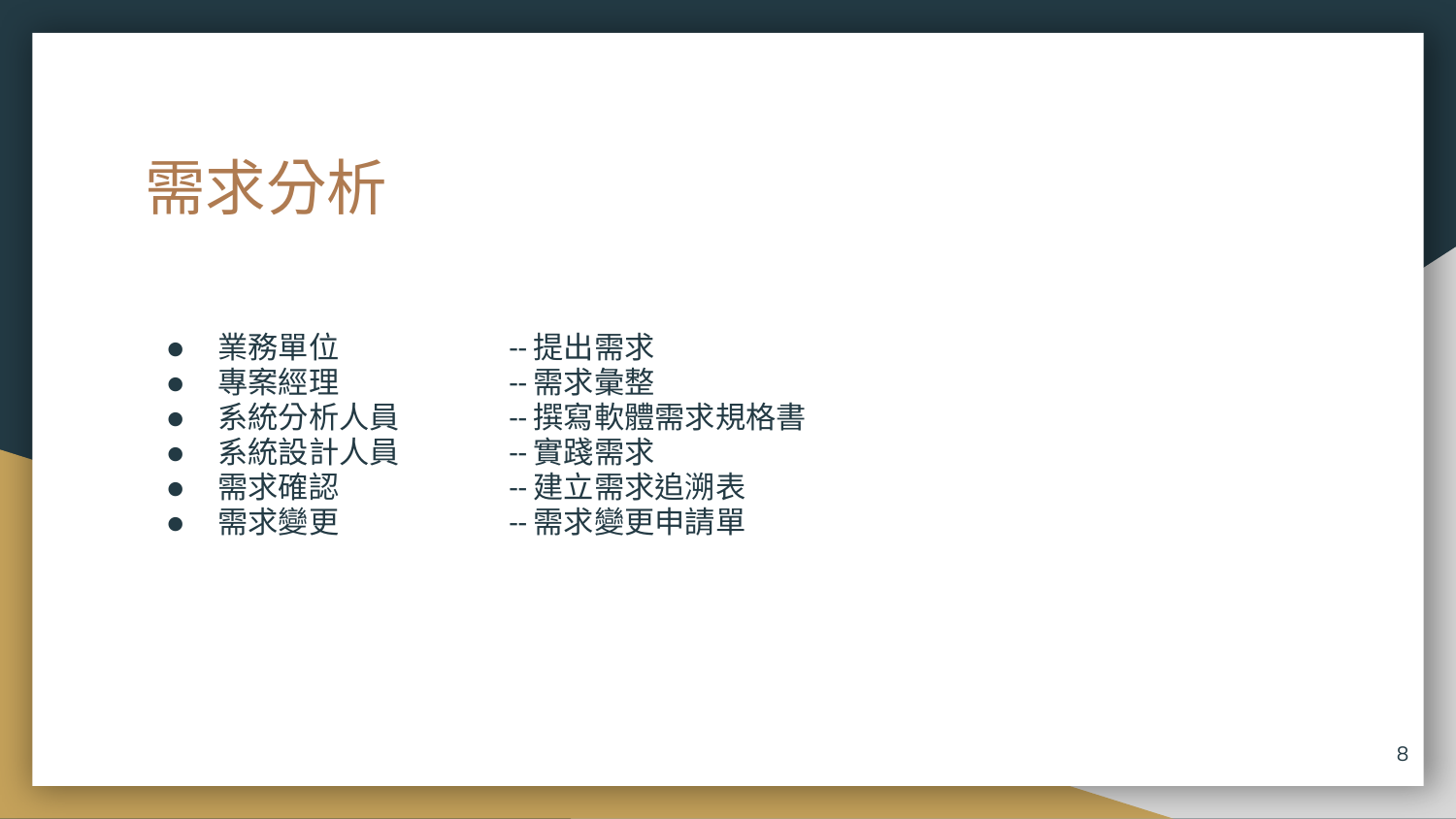

# 需求分析
業務單位		--提出需求
專案經理		--需求彙整
系統分析人員	--撰寫軟體需求規格書
系統設計人員	--實踐需求
需求確認		--建立需求追溯表
需求變更		--需求變更申請單
8